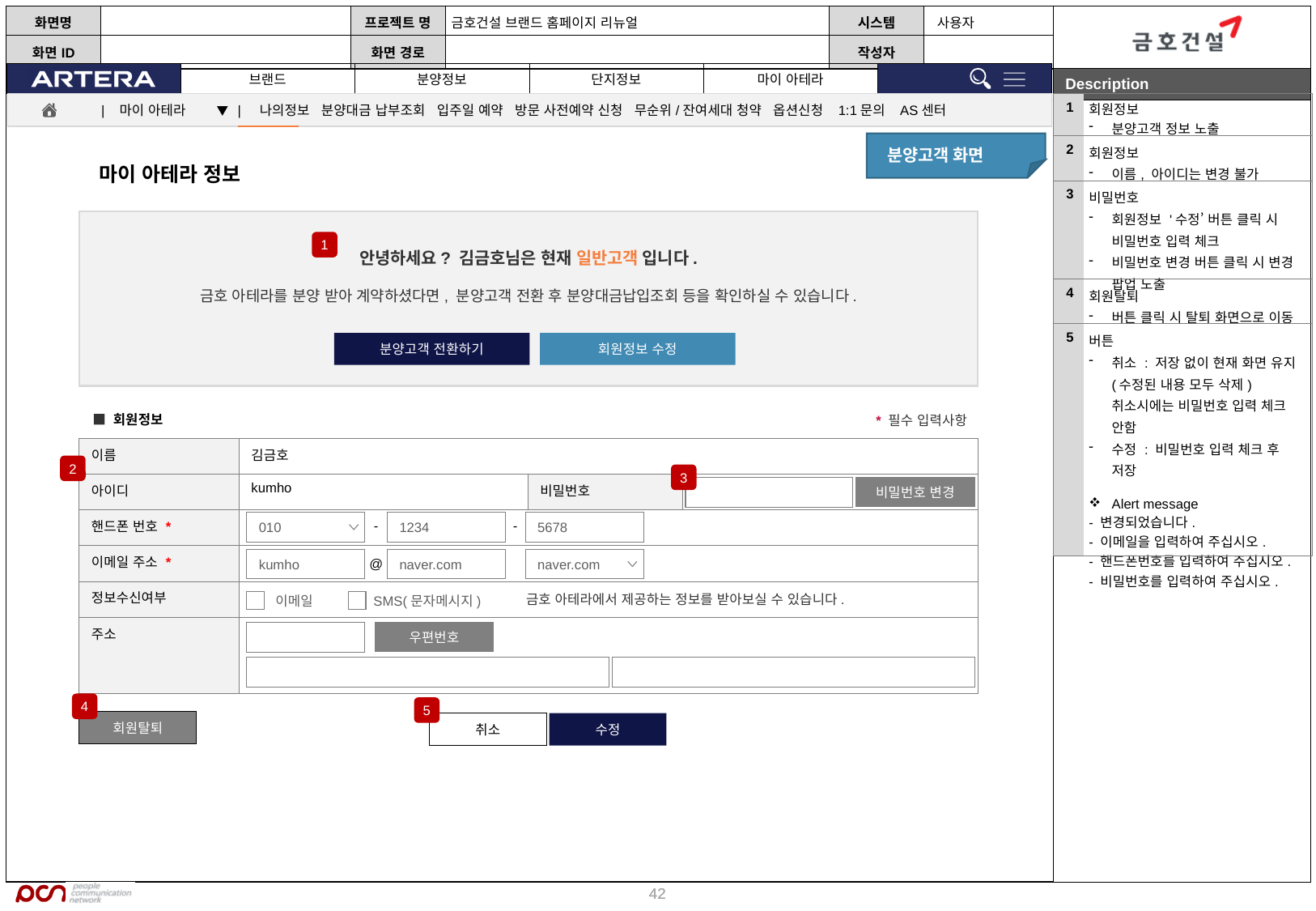

| 1 | 회원정보 분양고객 정보 노출 |
| --- | --- |
| 2 | 회원정보 이름, 아이디는 변경 불가 |
| 3 | 비밀번호 회원정보 '수정’ 버튼 클릭 시 비밀번호 입력 체크 비밀번호 변경 버튼 클릭 시 변경 팝업 노출 |
| 4 | 회원탈퇴 버튼 클릭 시 탈퇴 화면으로 이동 |
| 5 | 버튼 취소 : 저장 없이 현재 화면 유지(수정된 내용 모두 삭제) 취소시에는 비밀번호 입력 체크 안함 수정 : 비밀번호 입력 체크 후 저장 Alert message - 변경되었습니다. - 이메일을 입력하여 주십시오. - 핸드폰번호를 입력하여 주십시오. - 비밀번호를 입력하여 주십시오. |
|   마이 아테라        ▼  |    나의정보   분양대금 납부조회   입주일 예약   방문 사전예약 신청   무순위/잔여세대 청약   옵션신청   1:1문의   AS센터

분양고객 화면
마이 아테라 정보

1
안녕하세요? 김금호님은 현재 일반고객 입니다.

금호 아테라를 분양 받아 계약하셨다면, 분양고객 전환 후 분양대금납입조회 등을 확인하실 수 있습니다.
분양고객 전환하기
회원정보 수정
■ 회원정보
* 필수 입력사항
| 이름 | 김금호 |  |  |
| --- | --- | --- | --- |
| 아이디 | kumho | 비밀번호 |  |
| 핸드폰 번호 \* |  |  |  |
| 이메일 주소 \* |  |  |  |
| 정보수신여부 |  |  |  |
| 주소 |  |  |  |
2
3
비밀번호 변경

-
-
010

1234
5678
kumho
naver.com
naver.com

@
금호 아테라에서 제공하는 정보를 받아보실 수 있습니다.
이메일

SMS(문자메시지)

우편번호

4
5
회원탈퇴
취소
수정